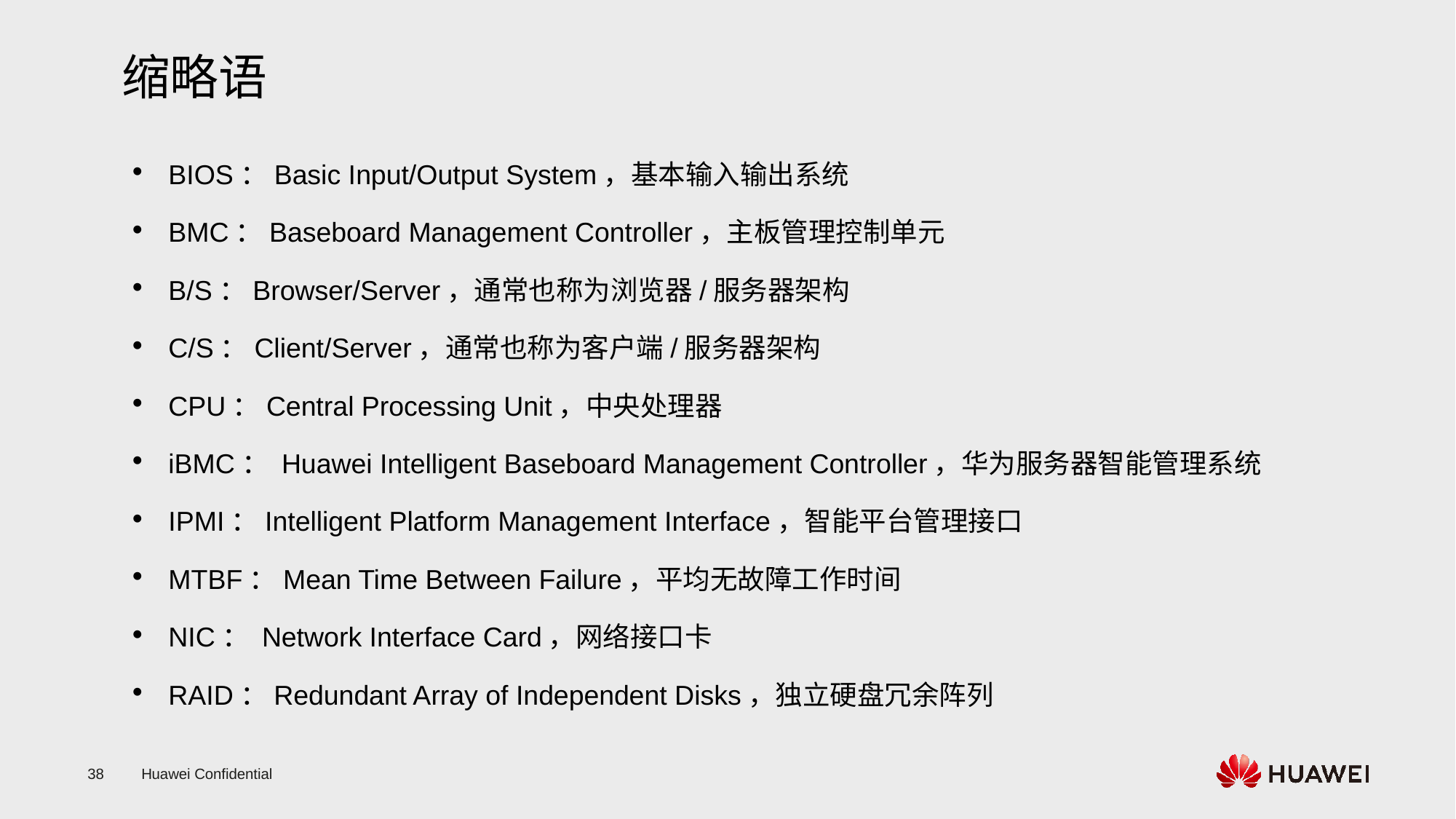

# 缩略语
BIOS：Basic Input/Output System，基本输入输出系统
BMC：Baseboard Management Controller，主板管理控制单元
B/S：Browser/Server，通常也称为浏览器/服务器架构
C/S：Client/Server，通常也称为客户端/服务器架构
CPU：Central Processing Unit，中央处理器
iBMC： Huawei Intelligent Baseboard Management Controller，华为服务器智能管理系统
IPMI：Intelligent Platform Management Interface，智能平台管理接口
MTBF：Mean Time Between Failure，平均无故障工作时间
NIC： Network Interface Card，网络接口卡
RAID：Redundant Array of Independent Disks，独立硬盘冗余阵列